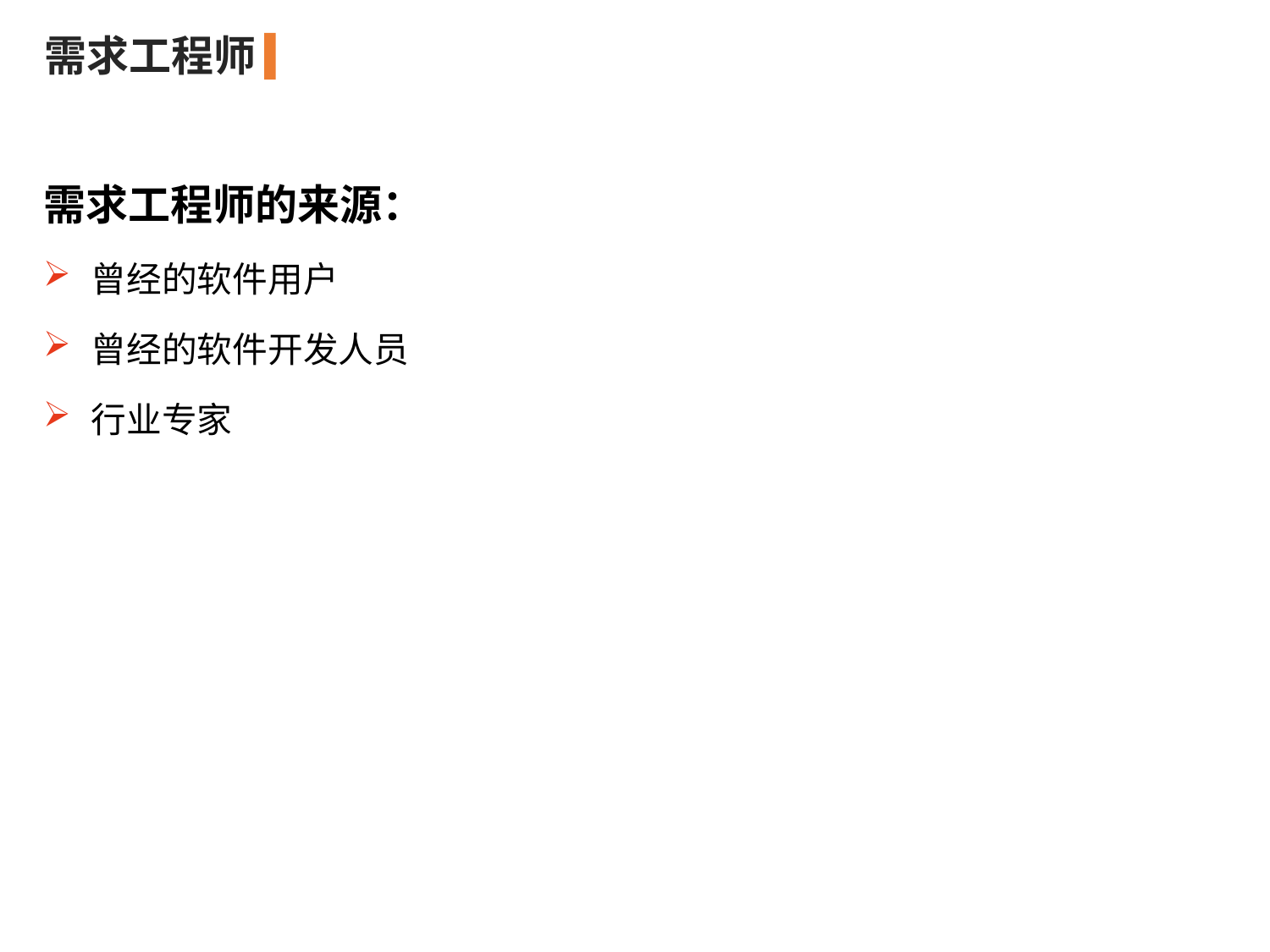

需求工程师

需求工程师的来源：
 曾经的软件用户
 曾经的软件开发人员
 行业专家